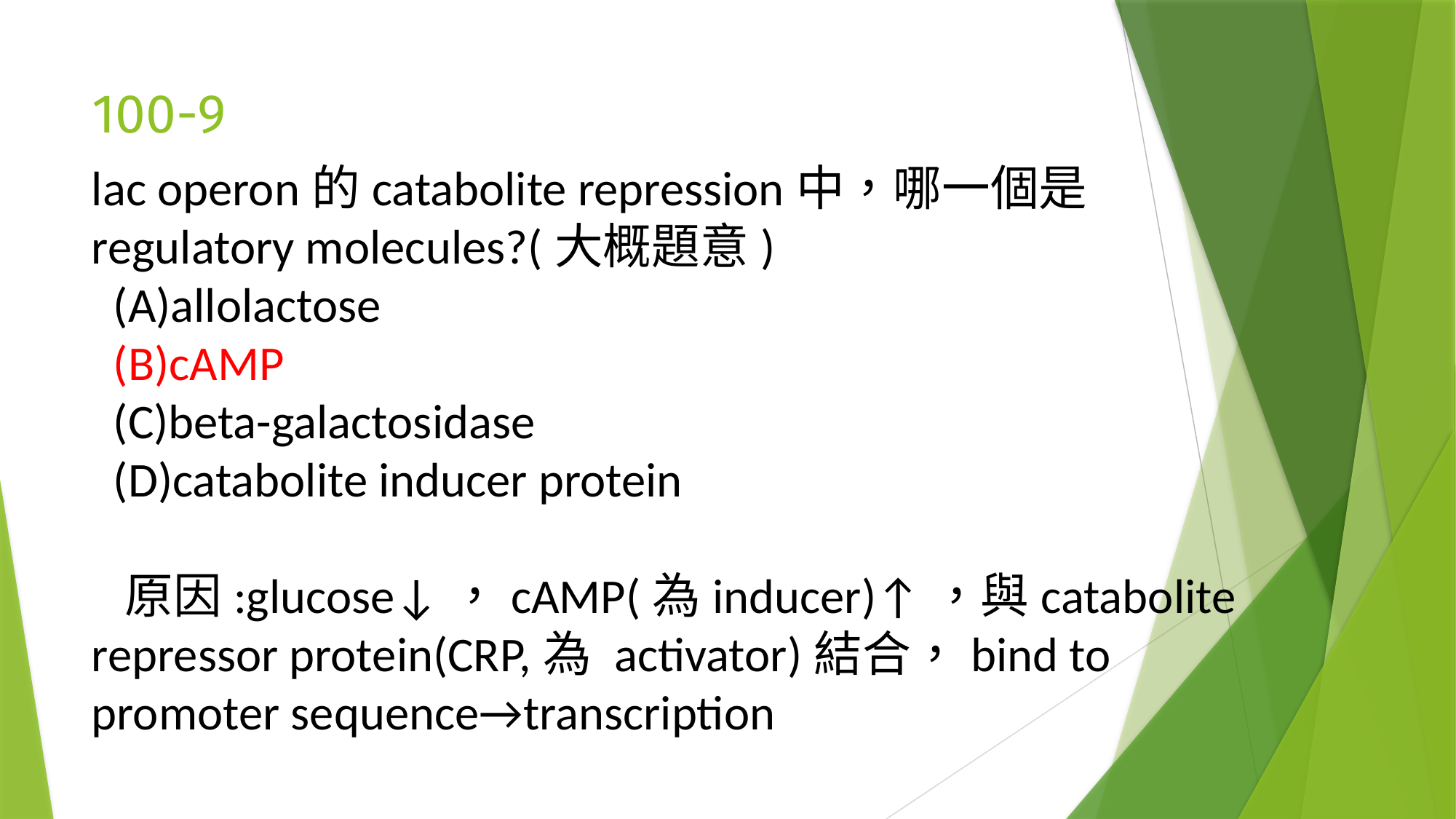

# 100-9
lac operon的catabolite repression中，哪一個是
regulatory molecules?(大概題意)
  (A)allolactose
  (B)cAMP
  (C)beta-galactosidase
  (D)catabolite inducer protein

  原因:glucose↓，cAMP(為inducer)↑，與catabolite repressor protein(CRP,為 activator)結合，bind to
promoter sequence→transcription